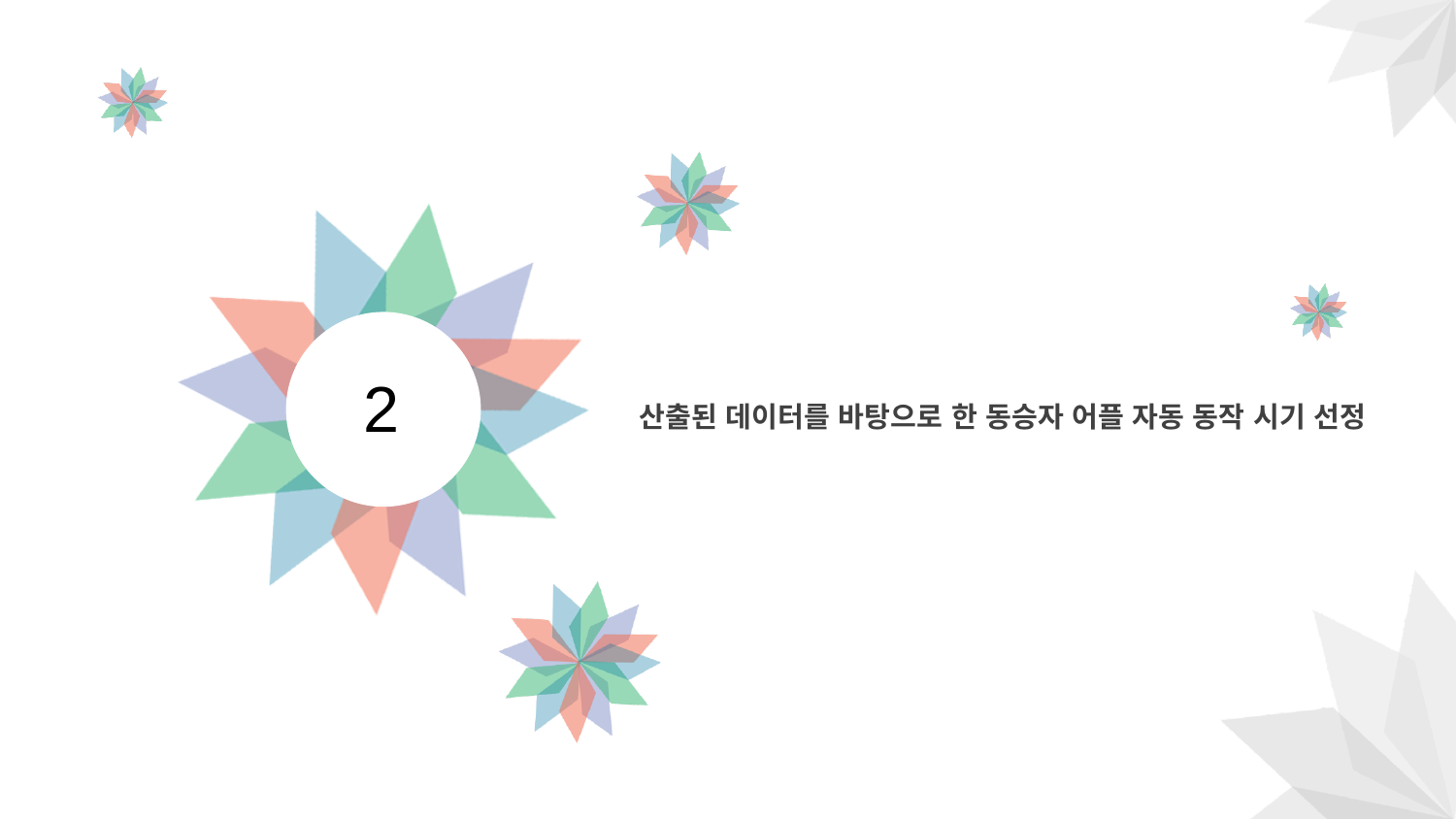

2
산출된 데이터를 바탕으로 한 동승자 어플 자동 동작 시기 선정